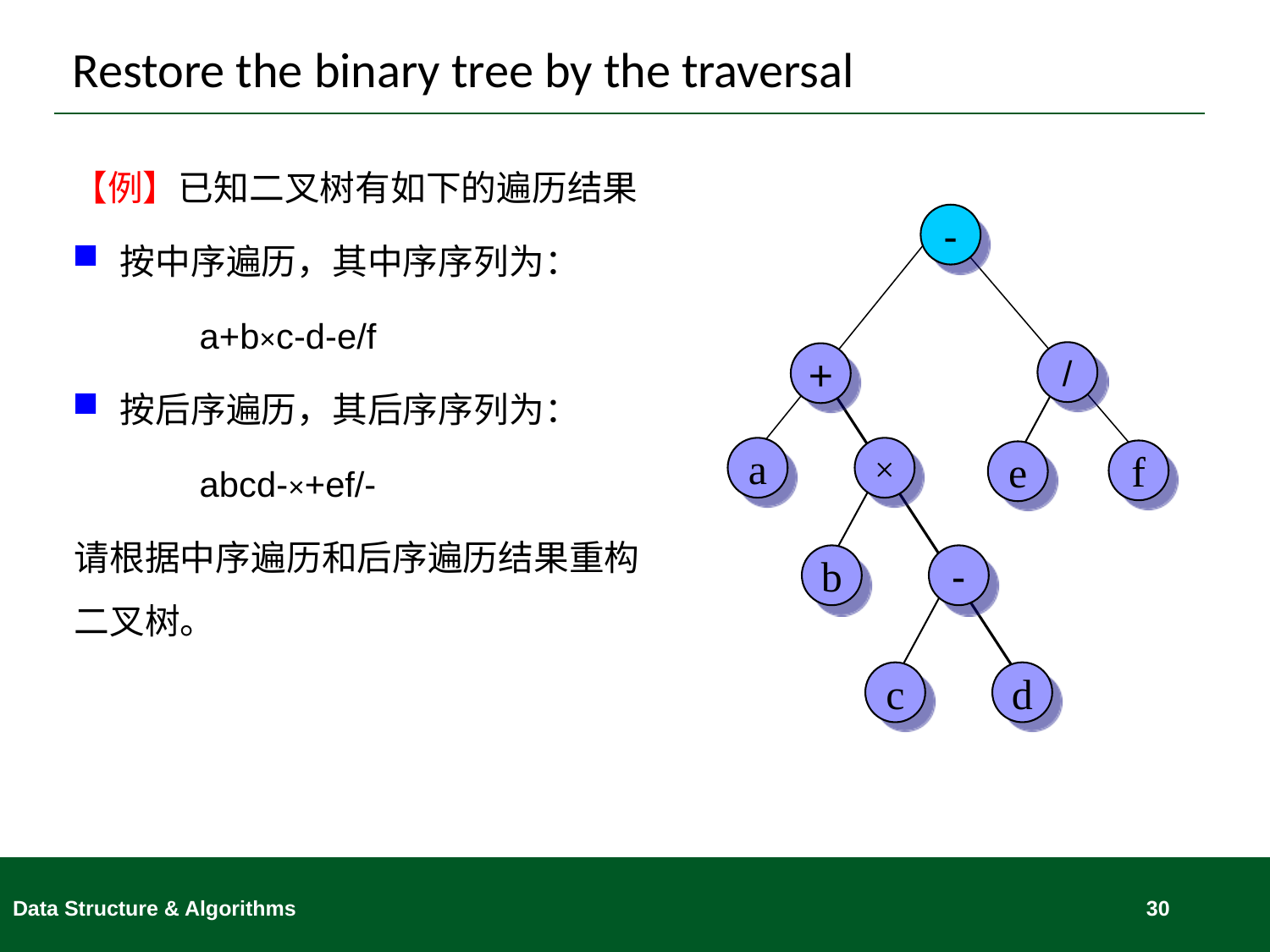

# Restore the binary tree by the traversal
【例】已知二叉树有如下的遍历结果
按中序遍历，其中序序列为：
a+b×c-d-e/f
按后序遍历，其后序序列为：
abcd-×+ef/-
请根据中序遍历和后序遍历结果重构二叉树。
-

/
+

a
×
f
e

b
-

c
d
Data Structure & Algorithms
30